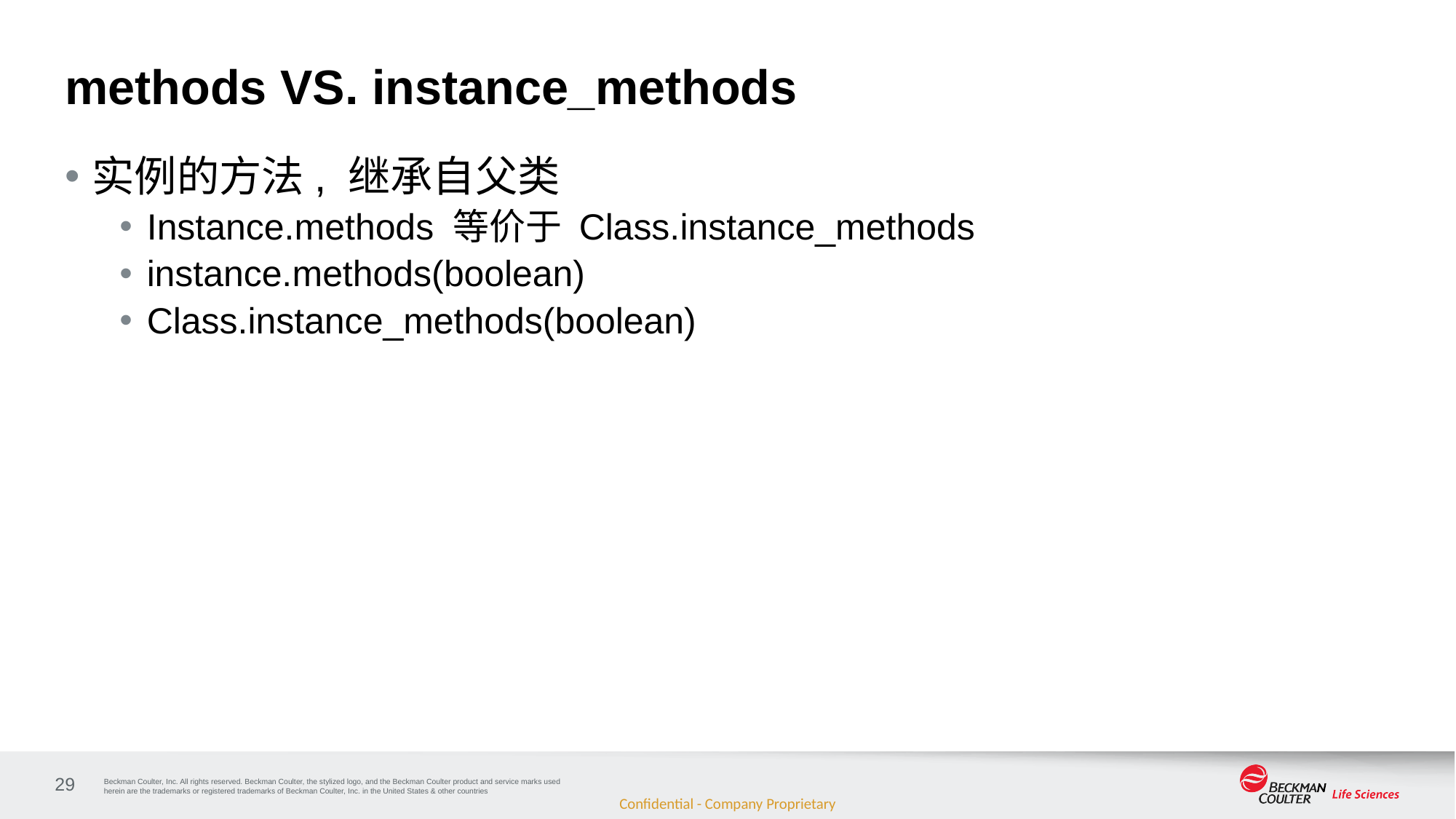

# methods VS. instance_methods
实例的方法, 继承自父类
Instance.methods 等价于 Class.instance_methods
instance.methods(boolean)
Class.instance_methods(boolean)